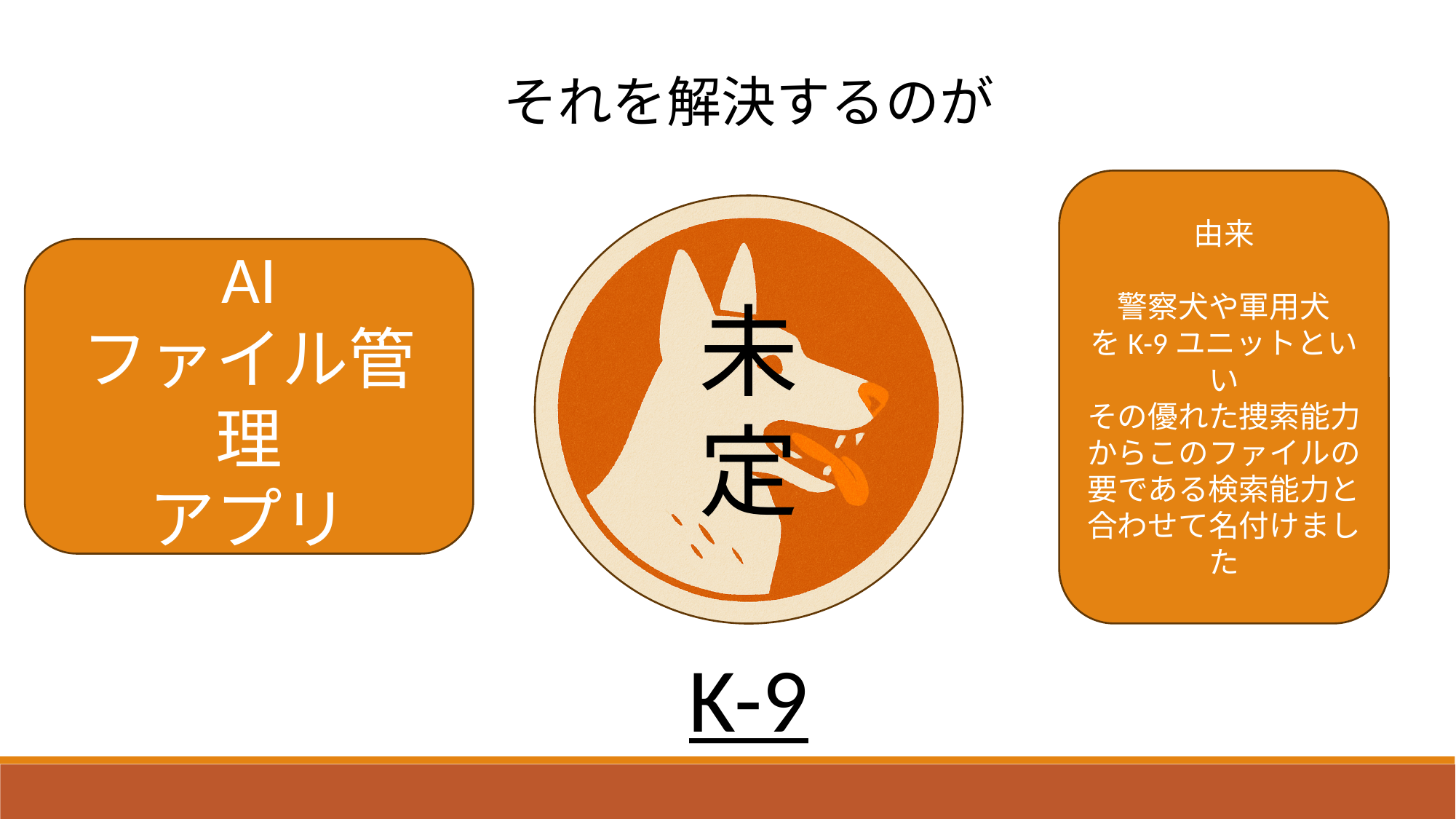

それを解決するのが
由来

警察犬や軍用犬
をK-9ユニットといい
その優れた捜索能力
からこのファイルの要である検索能力と合わせて名付けました

AI
ファイル管理
アプリ
未
定
K-9